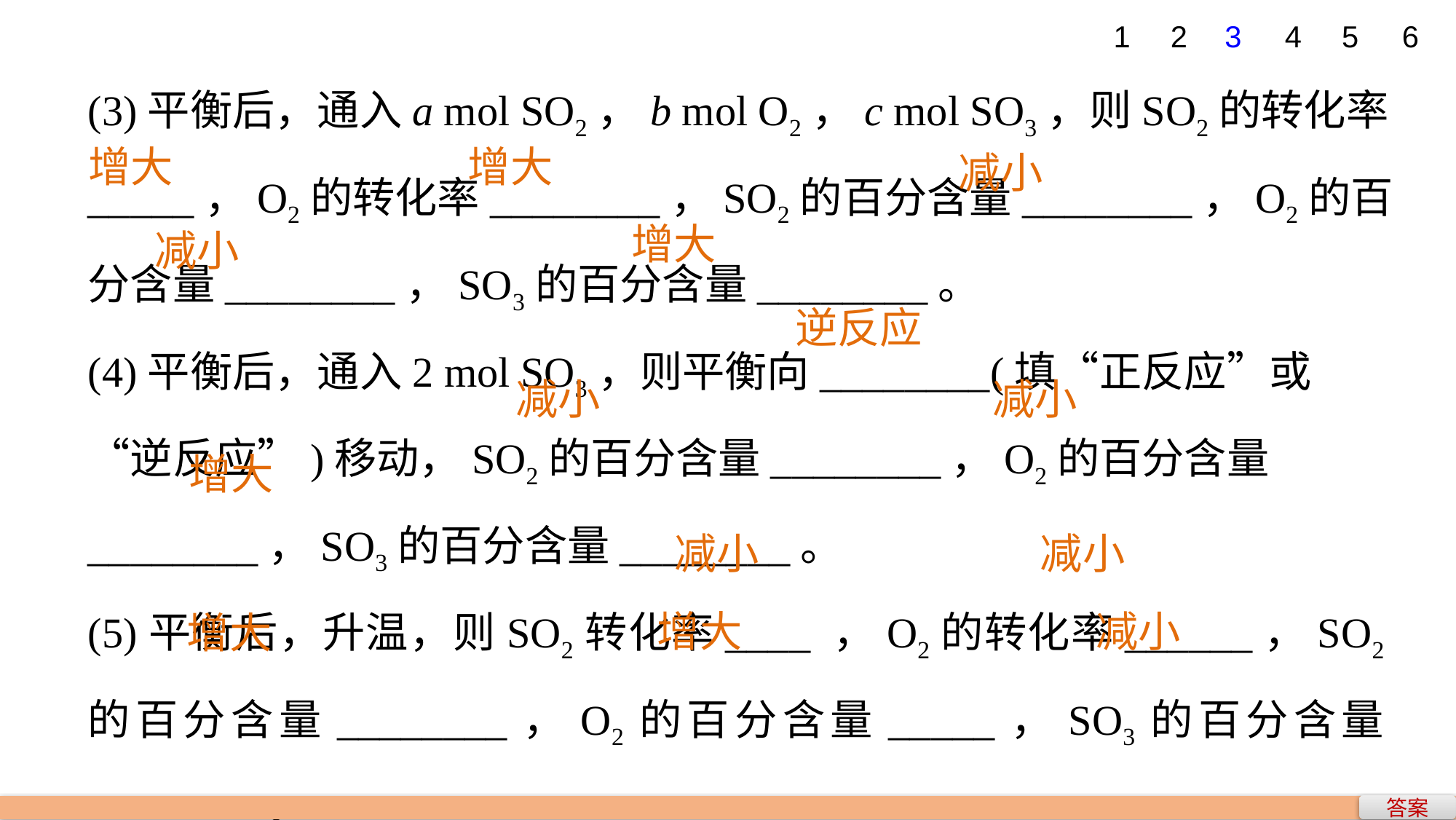

1
2
3
4
5
6
(3)平衡后，通入a mol SO2，b mol O2，c mol SO3，则SO2的转化率_____，O2的转化率________，SO2的百分含量________，O2的百分含量________，SO3的百分含量________。
(4)平衡后，通入2 mol SO3，则平衡向________(填“正反应”或“逆反应”)移动，SO2的百分含量________，O2的百分含量________，SO3的百分含量________。
(5)平衡后，升温，则SO2转化率____ ，O2的转化率______，SO2的百分含量________，O2的百分含量_____，SO3的百分含量________。
增大
增大
减小
增大
减小
逆反应
减小
减小
增大
减小
减小
增大
减小
增大
答案